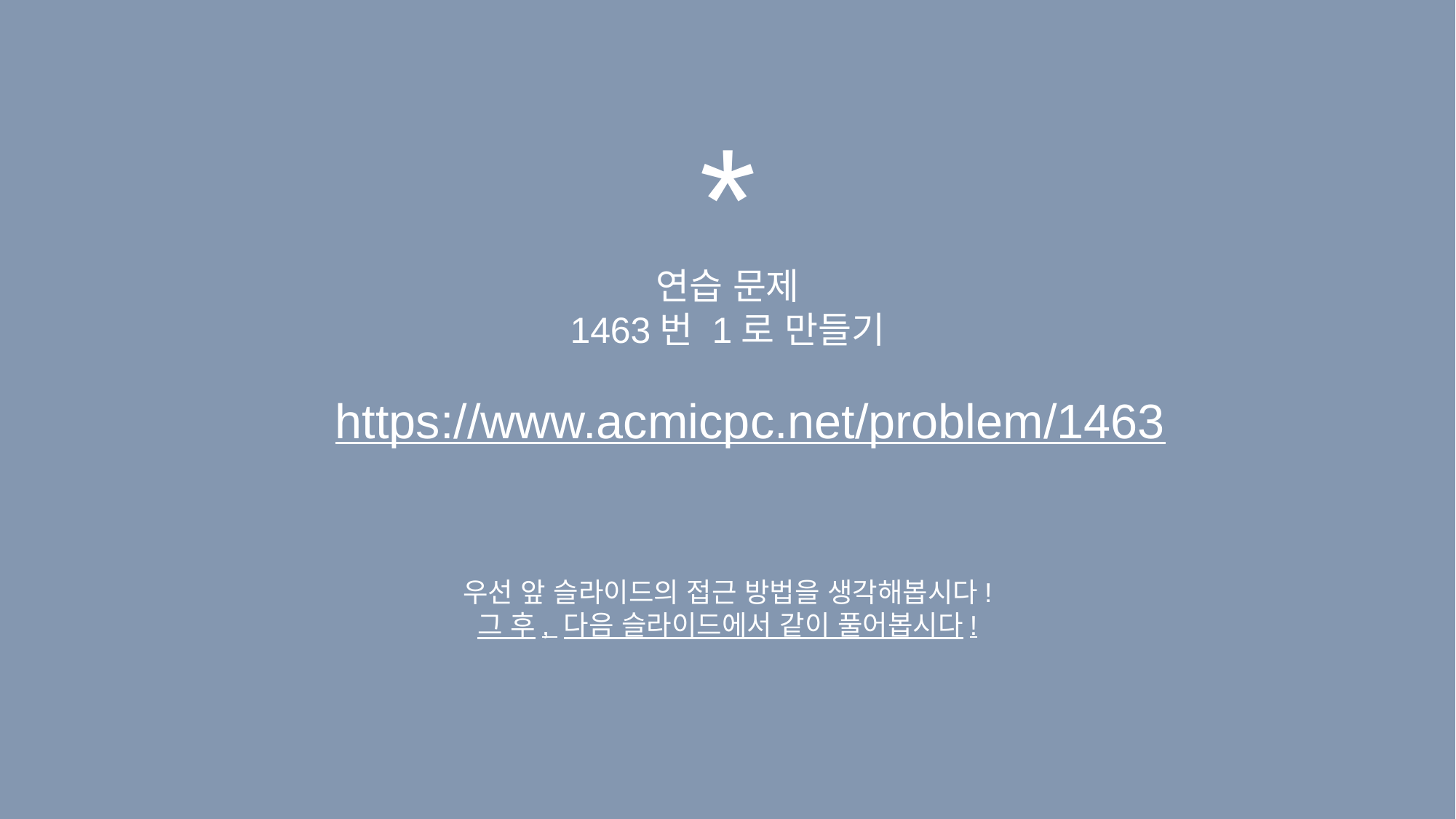

*
연습 문제
1463번 1로 만들기

https://www.acmicpc.net/problem/1463

우선 앞 슬라이드의 접근 방법을 생각해봅시다!
그 후, 다음 슬라이드에서 같이 풀어봅시다!